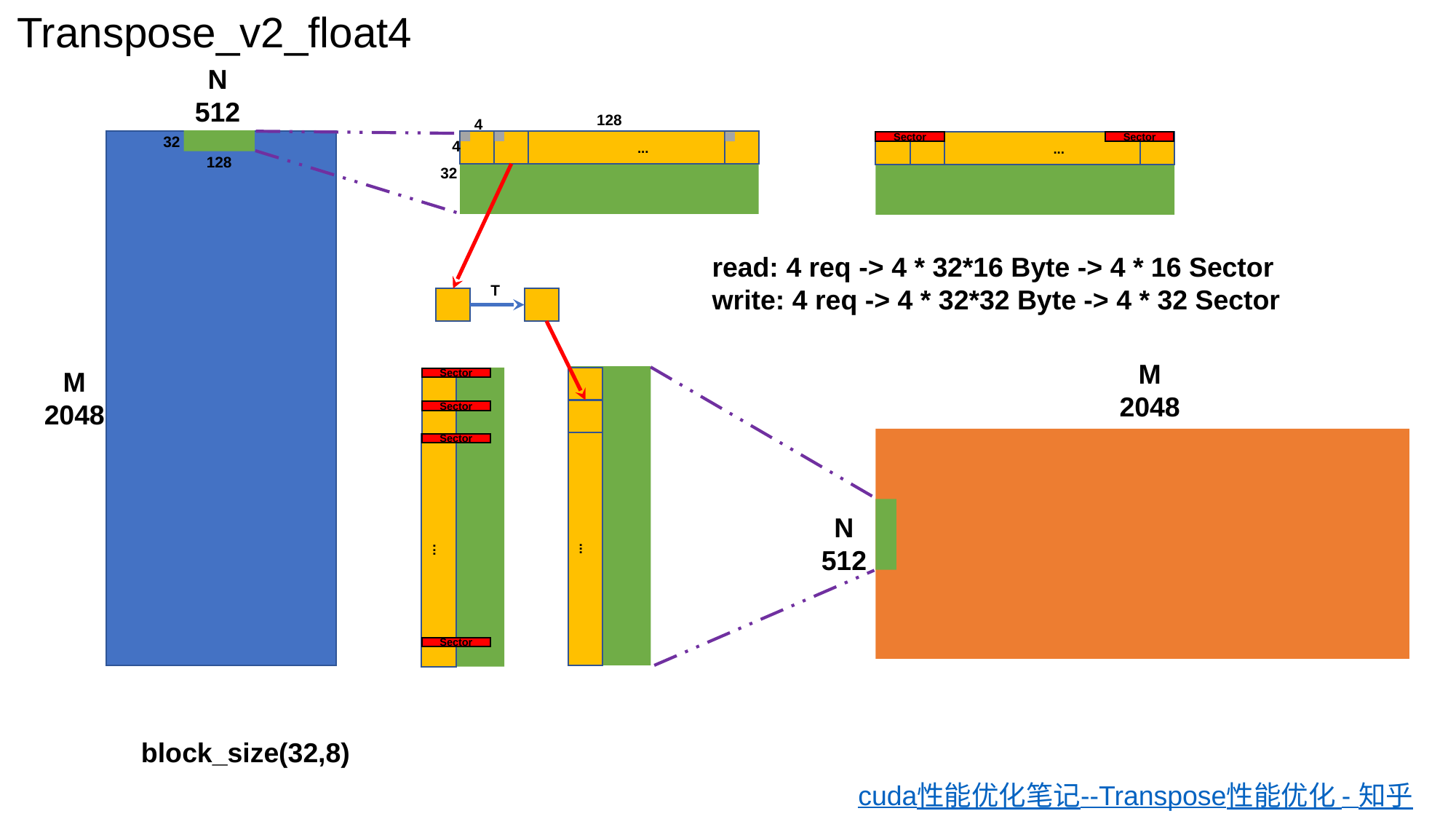

Transpose_v2_float4
N
512
128
4
32

4

...

...
Sector
Sector

128
32
read: 4 req -> 4 * 32*16 Byte -> 4 * 16 Sector
write: 4 req -> 4 * 32*32 Byte -> 4 * 32 Sector
T

M
2048
M
2048

Sector

Sector
Sector

N
512

...
...
Sector
block_size(32,8)
cuda性能优化笔记--Transpose性能优化 - 知乎